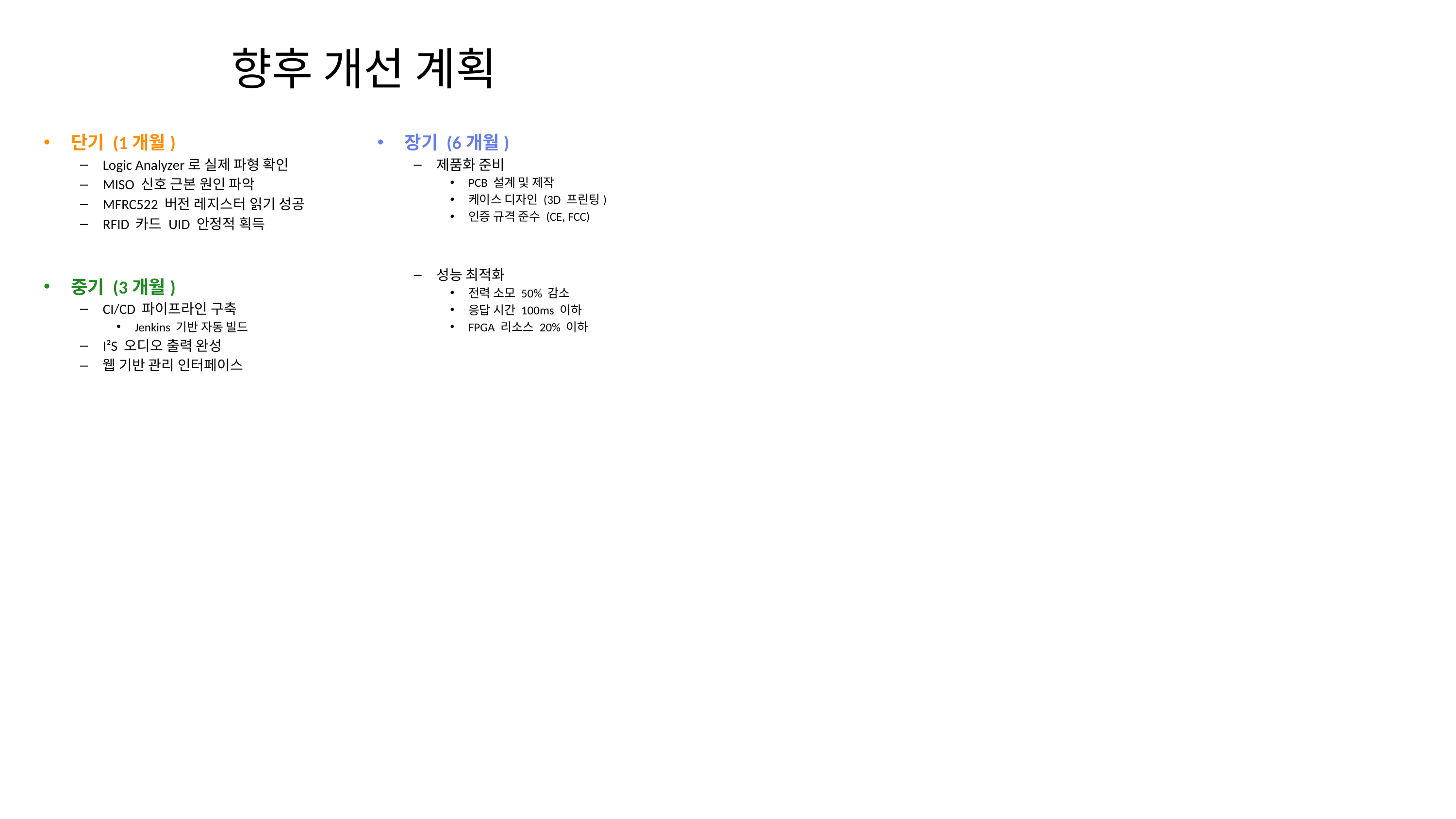

# 향후 개선 계획
단기 (1개월)
Logic Analyzer로 실제 파형 확인
MISO 신호 근본 원인 파악
MFRC522 버전 레지스터 읽기 성공
RFID 카드 UID 안정적 획득

중기 (3개월)
CI/CD 파이프라인 구축
Jenkins 기반 자동 빌드
I²S 오디오 출력 완성
웹 기반 관리 인터페이스
장기 (6개월)
제품화 준비
PCB 설계 및 제작
케이스 디자인 (3D 프린팅)
인증 규격 준수 (CE, FCC)

성능 최적화
전력 소모 50% 감소
응답 시간 100ms 이하
FPGA 리소스 20% 이하